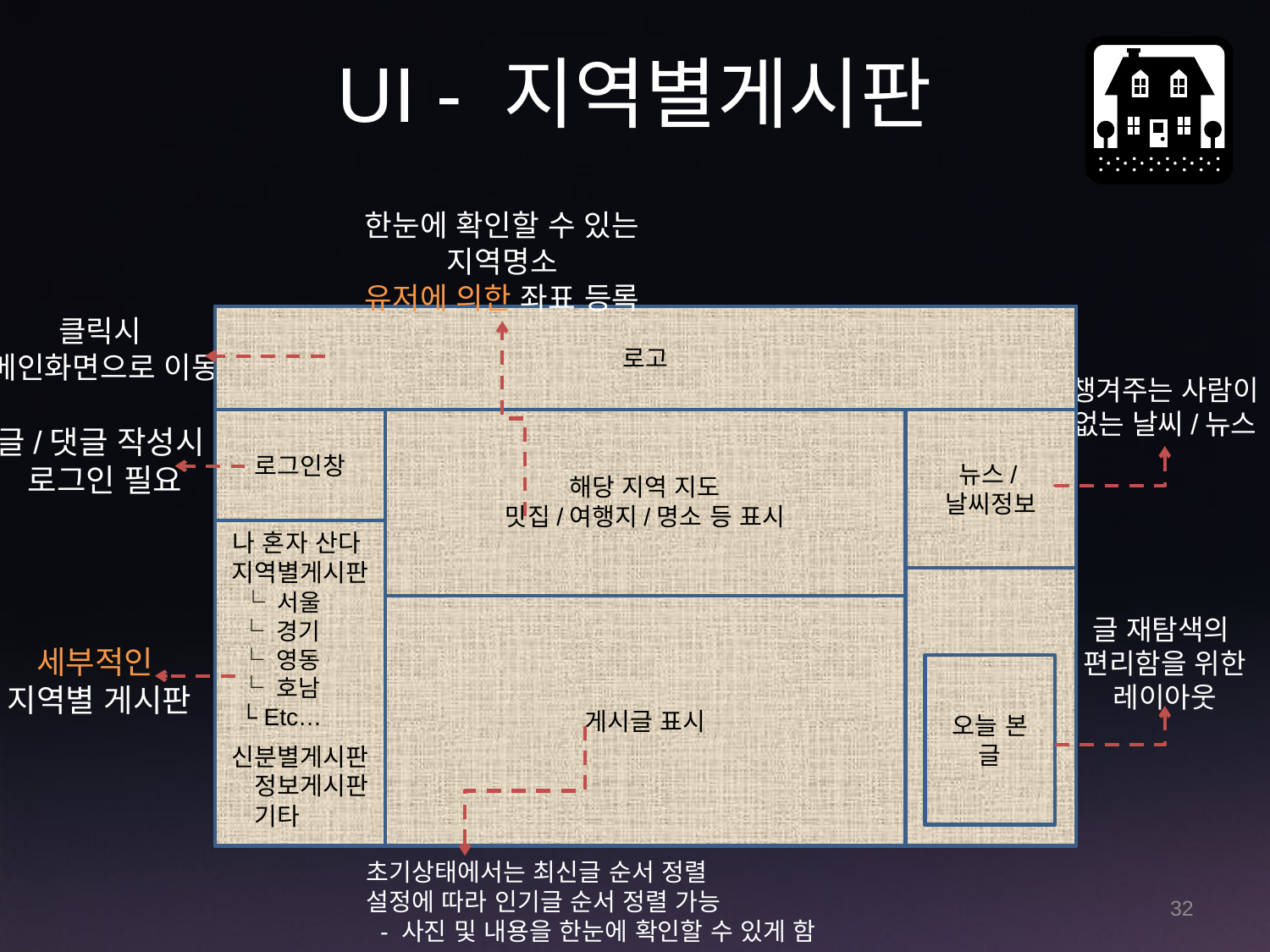

# UI - 지역별게시판
한눈에 확인할 수 있는 지역명소
유저에 의한 좌표 등록
클릭시
메인화면으로 이동

로고
해당 지역 지도
맛집/여행지/명소 등 표시
로그인창

뉴스/날씨정보

나 혼자 산다
지역별게시판
  └ 서울
  └ 경기
  └ 영동
  └ 호남
  └ Etc…

신분별게시판
   정보게시판
   기타

게시글 표시
오늘 본 글
챙겨주는 사람이
없는 날씨/뉴스
글/댓글 작성시
로그인 필요
글 재탐색의
편리함을 위한
레이아웃
세부적인
지역별 게시판
초기상태에서는 최신글 순서 정렬
설정에 따라 인기글 순서 정렬 가능
  - 사진 및 내용을 한눈에 확인할 수 있게 함
32